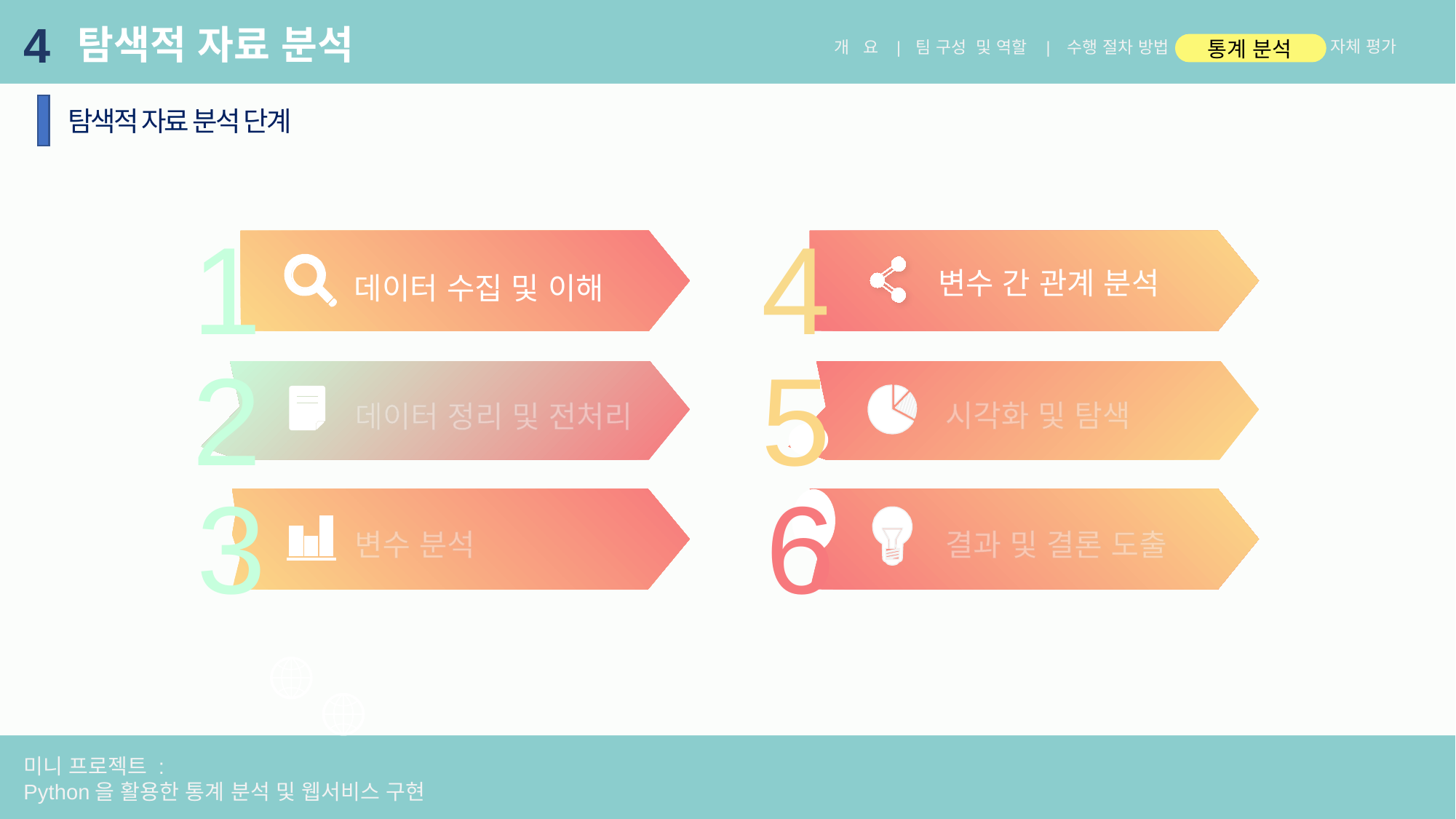

4
탐색적 자료 분석
통계 분석
자체 평가
수행 절차 방법
팀 구성  및 역할   |
개 요 |

탐색적 자료 분석 단계
1
4

변수 간 관계 분석
데이터 수집 및 이해

2
5

데이터 정리 및 전처리

시각화 및 탐색

3
6

결과 및 결론 도출

변수 분석

미니 프로젝트 :
Python을 활용한 통계 분석 및 웹서비스 구현